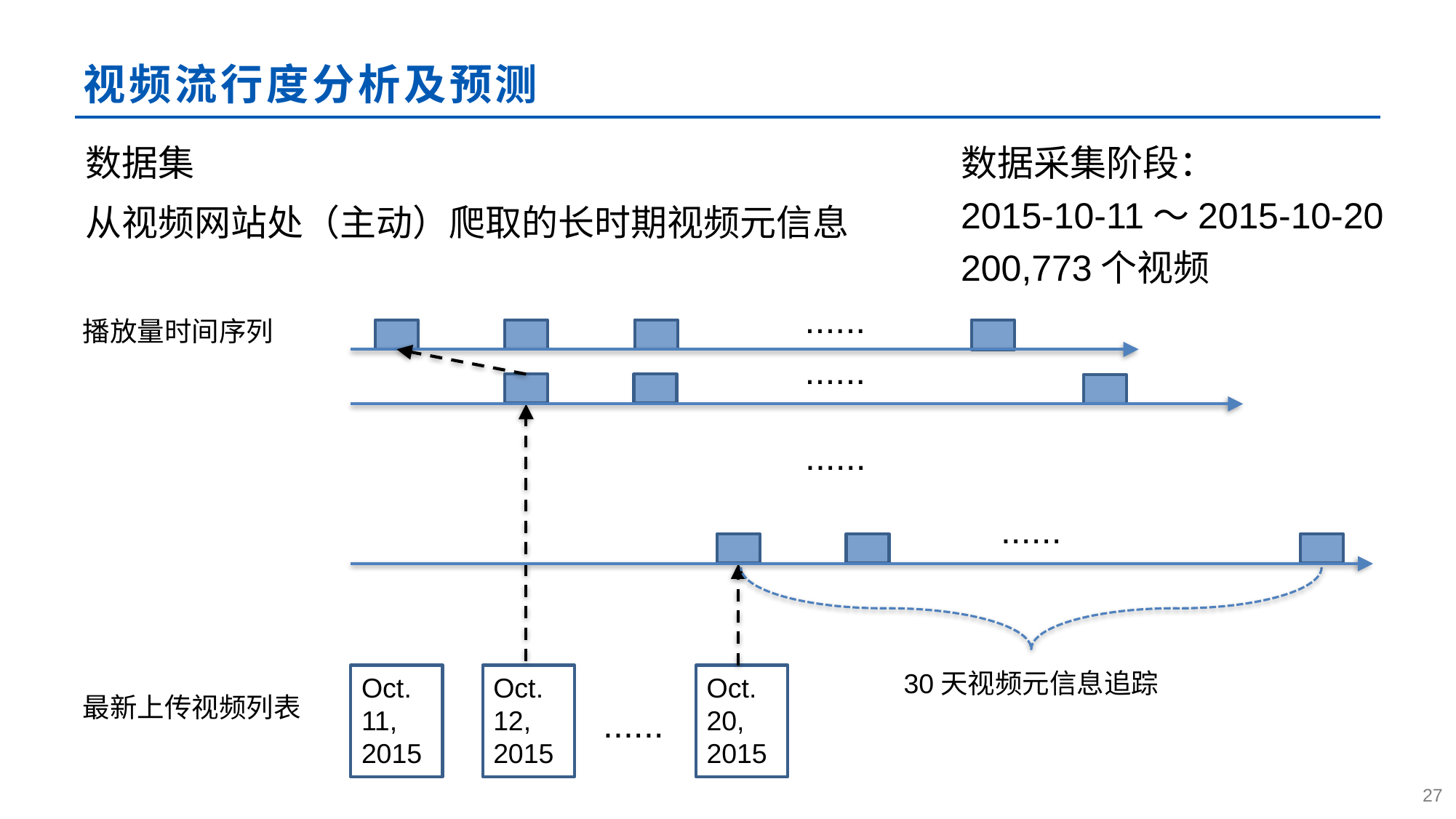

# 视频流行度分析及预测
数据集
从视频网站处（主动）爬取的长时期视频元信息

数据采集阶段：
2015-10-11～2015-10-20
200,773个视频
......
播放量时间序列

......

......
......

30天视频元信息追踪

Oct.
11,
2015

Oct.
12,
2015

Oct.
20,
2015
最新上传视频列表
......
27